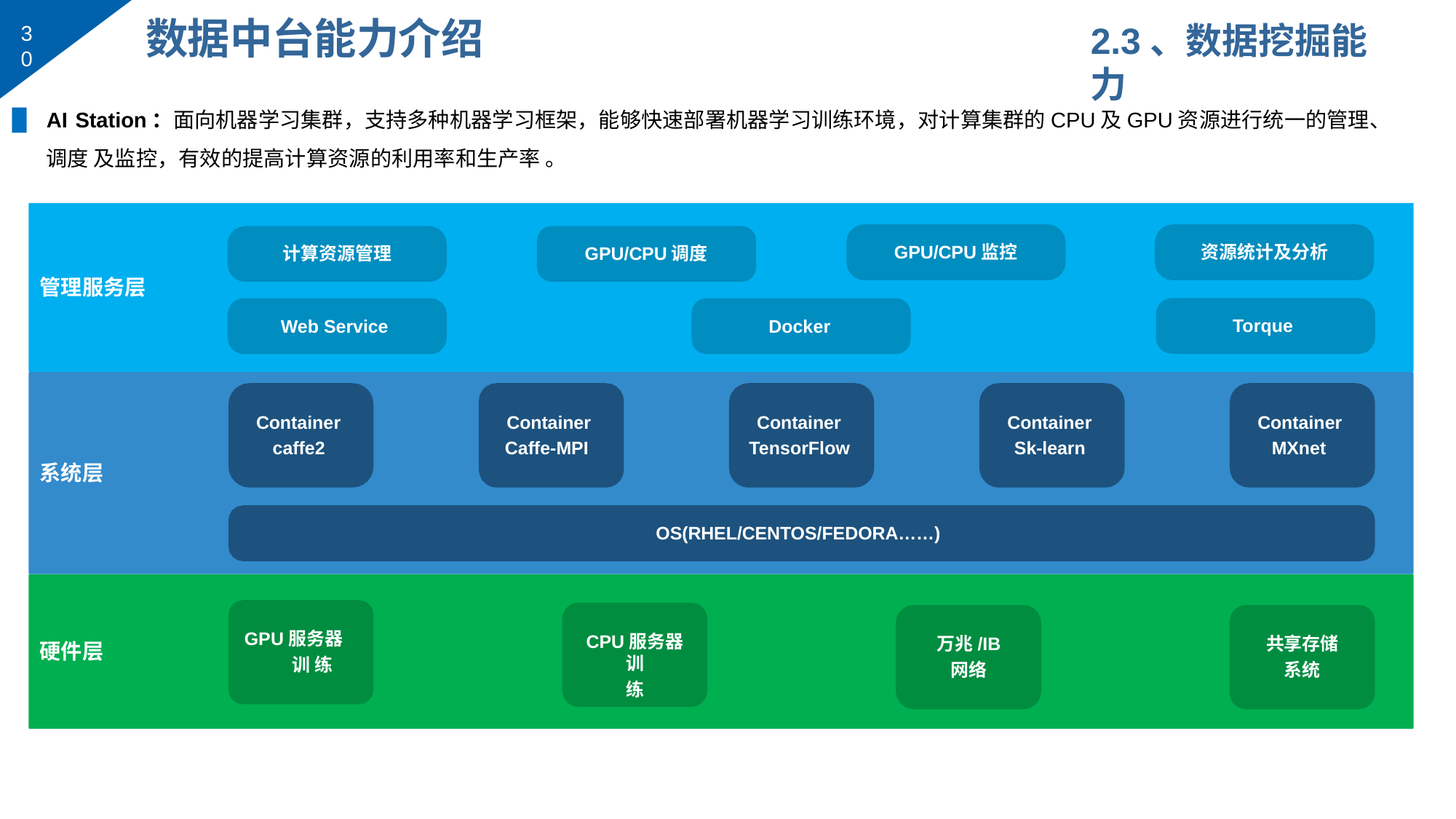

# 数据中台能力介绍
2.3、数据挖掘能力
30
▉	AI Station：面向机器学习集群，支持多种机器学习框架，能够快速部署机器学习训练环境，对计算集群的CPU及GPU资源进行统一的管理、调度 及监控，有效的提高计算资源的利用率和生产率 。

GPU/CPU监控
资源统计及分析
计算资源管理
GPU/CPU调度
管理服务层

Torque
Web Service
Docker

Container  caffe2
Container  Caffe-MPI
Container  TensorFlow
Container  Sk-learn
Container  MXnet
系统层

OS(RHEL/CENTOS/FEDORA……)

GPU服务器训 练
CPU服务器训
练
万兆/IB 网络
共享存储 系统
硬件层